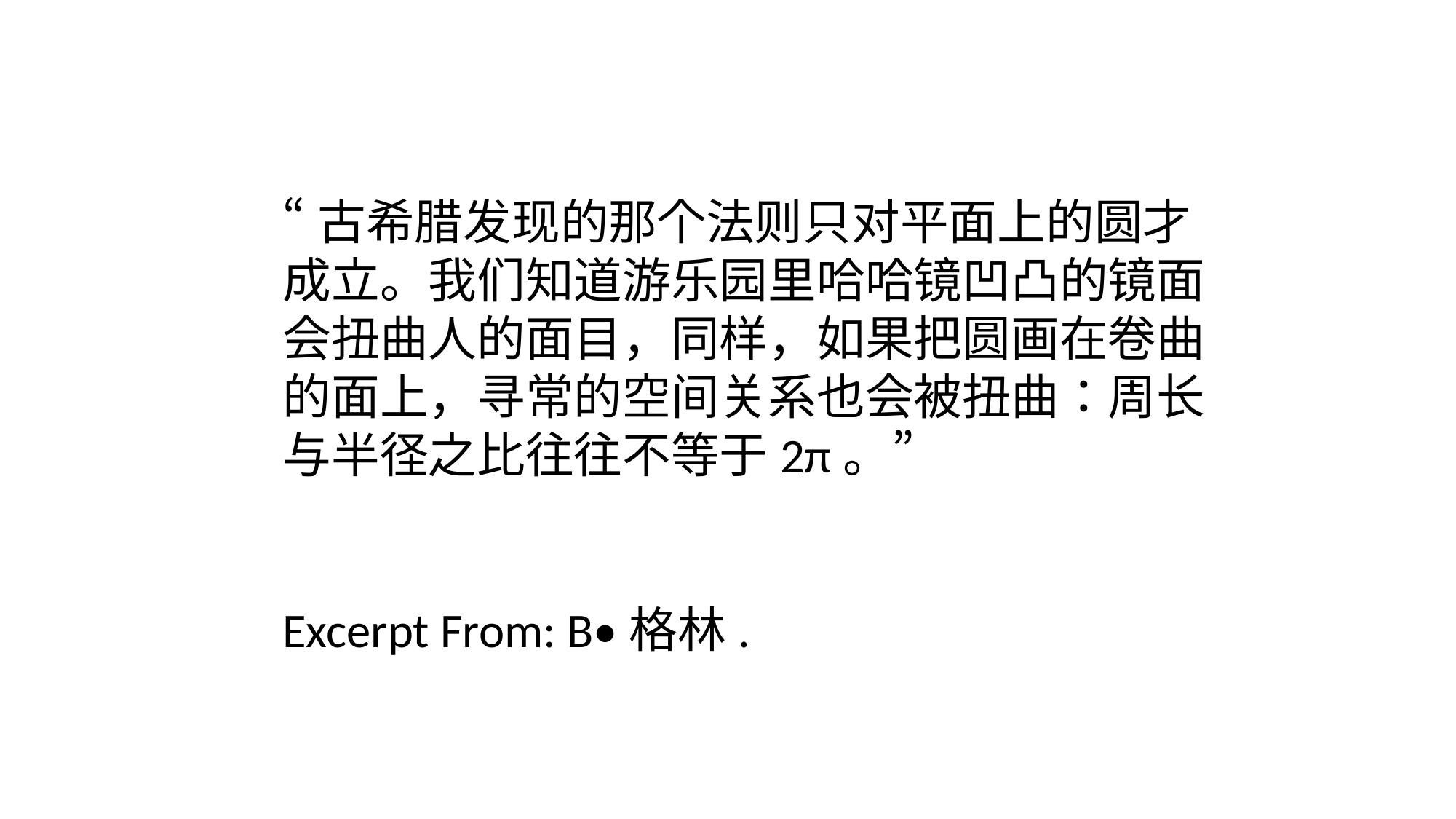

“古希腊发现的那个法则只对平面上的圆才成立。我们知道游乐园里哈哈镜凹凸的镜面会扭曲人的面目，同样，如果把圆画在卷曲的面上，寻常的空间关系也会被扭曲：周长与半径之比往往不等于2π。”

Excerpt From: B•格林.